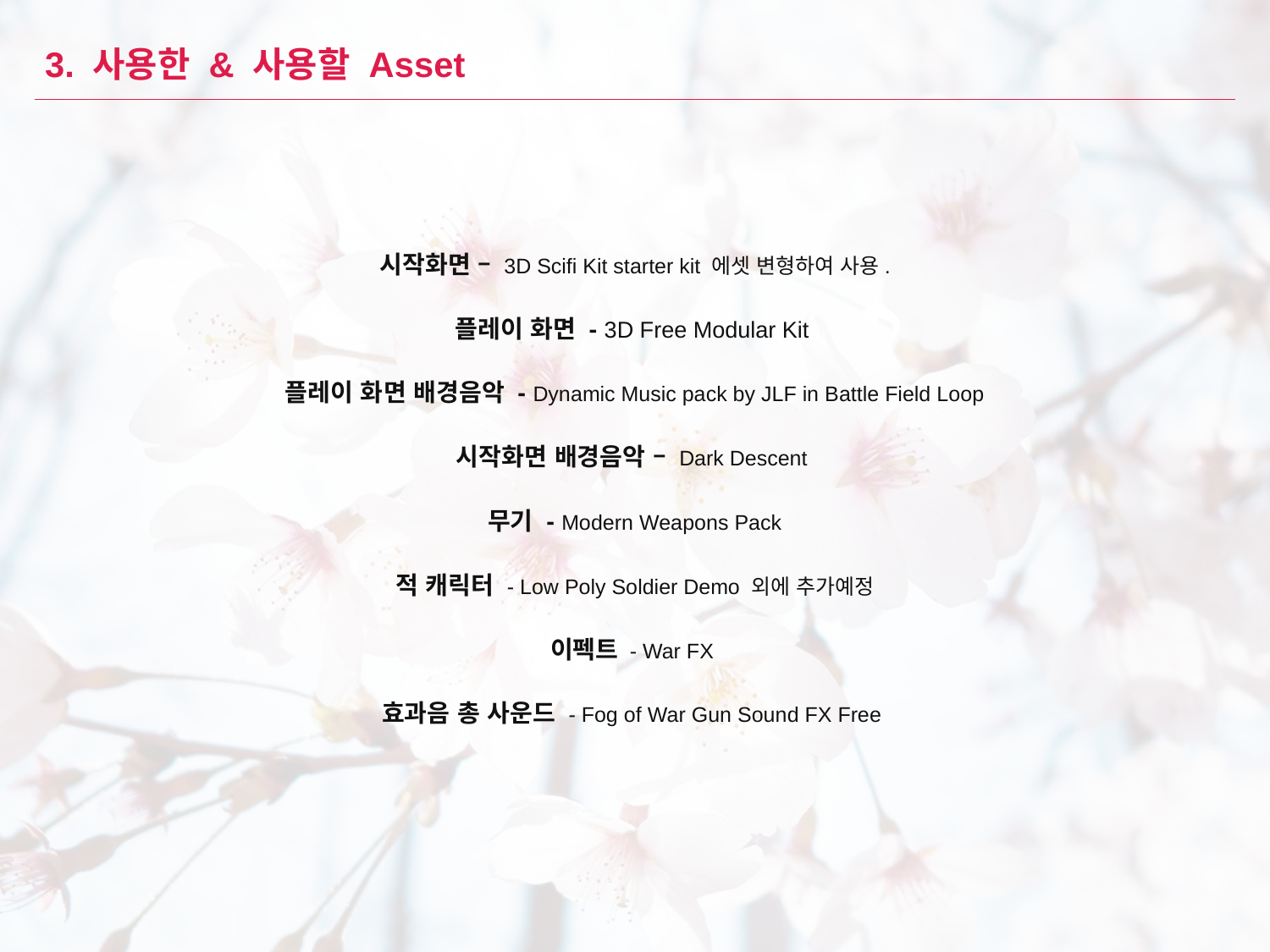

# 3. 사용한 & 사용할 Asset
시작화면 – 3D Scifi Kit starter kit 에셋 변형하여 사용.

플레이 화면 - 3D Free Modular Kit

플레이 화면 배경음악 - Dynamic Music pack by JLF in Battle Field Loop

시작화면 배경음악 – Dark Descent

무기 - Modern Weapons Pack

적 캐릭터 - Low Poly Soldier Demo 외에 추가예정

이펙트 - War FX

효과음 총 사운드 - Fog of War Gun Sound FX Free